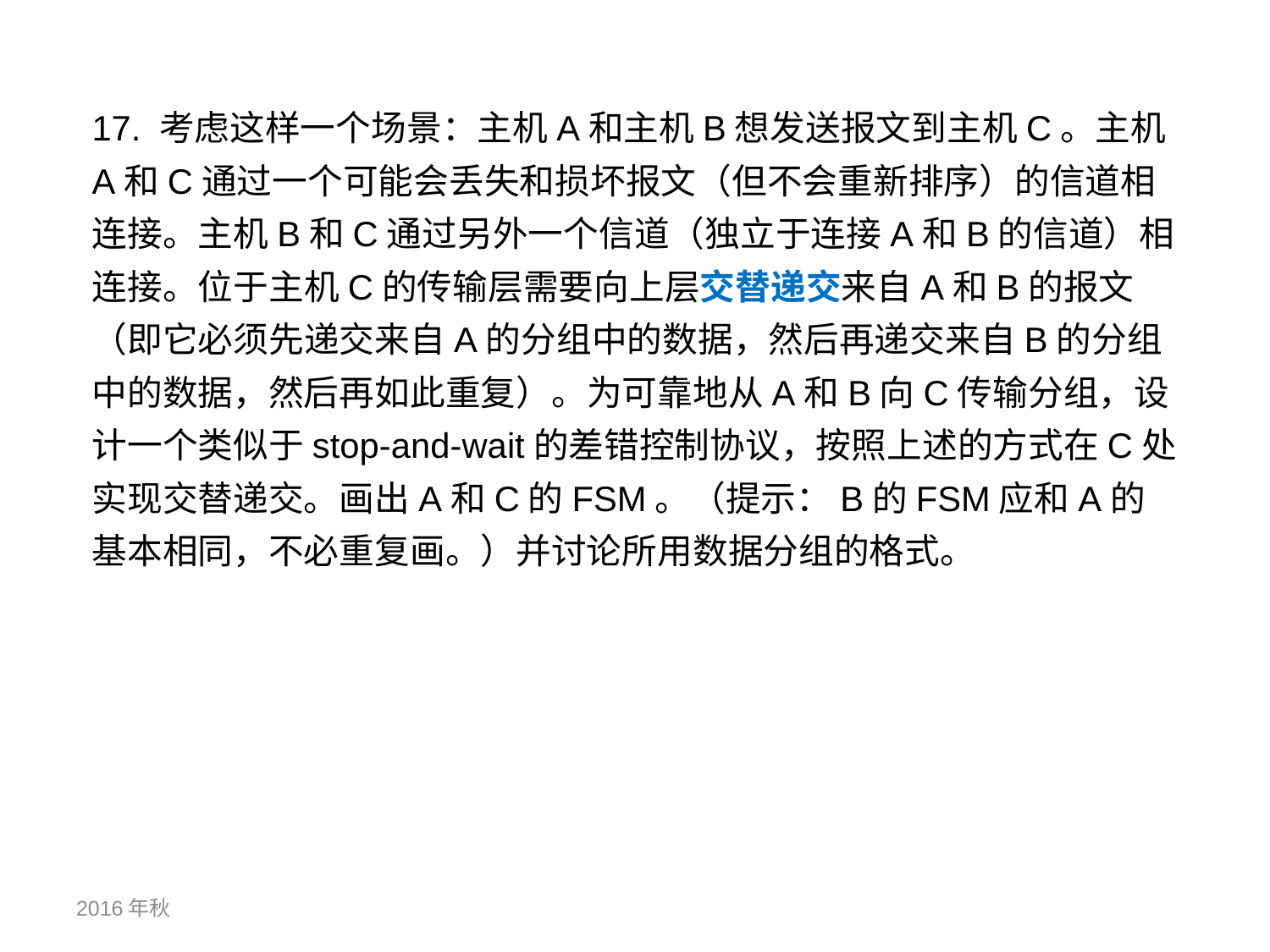

17. 考虑这样一个场景：主机A和主机B想发送报文到主机C。主机A和C通过一个可能会丢失和损坏报文（但不会重新排序）的信道相连接。主机B和C通过另外一个信道（独立于连接A和B的信道）相连接。位于主机C的传输层需要向上层交替递交来自A和B的报文（即它必须先递交来自A的分组中的数据，然后再递交来自B的分组中的数据，然后再如此重复）。为可靠地从A和B向C传输分组，设计一个类似于stop-and-wait的差错控制协议，按照上述的方式在C处实现交替递交。画出A和C的FSM。（提示：B的FSM应和A的基本相同，不必重复画。）并讨论所用数据分组的格式。

2016年秋
12